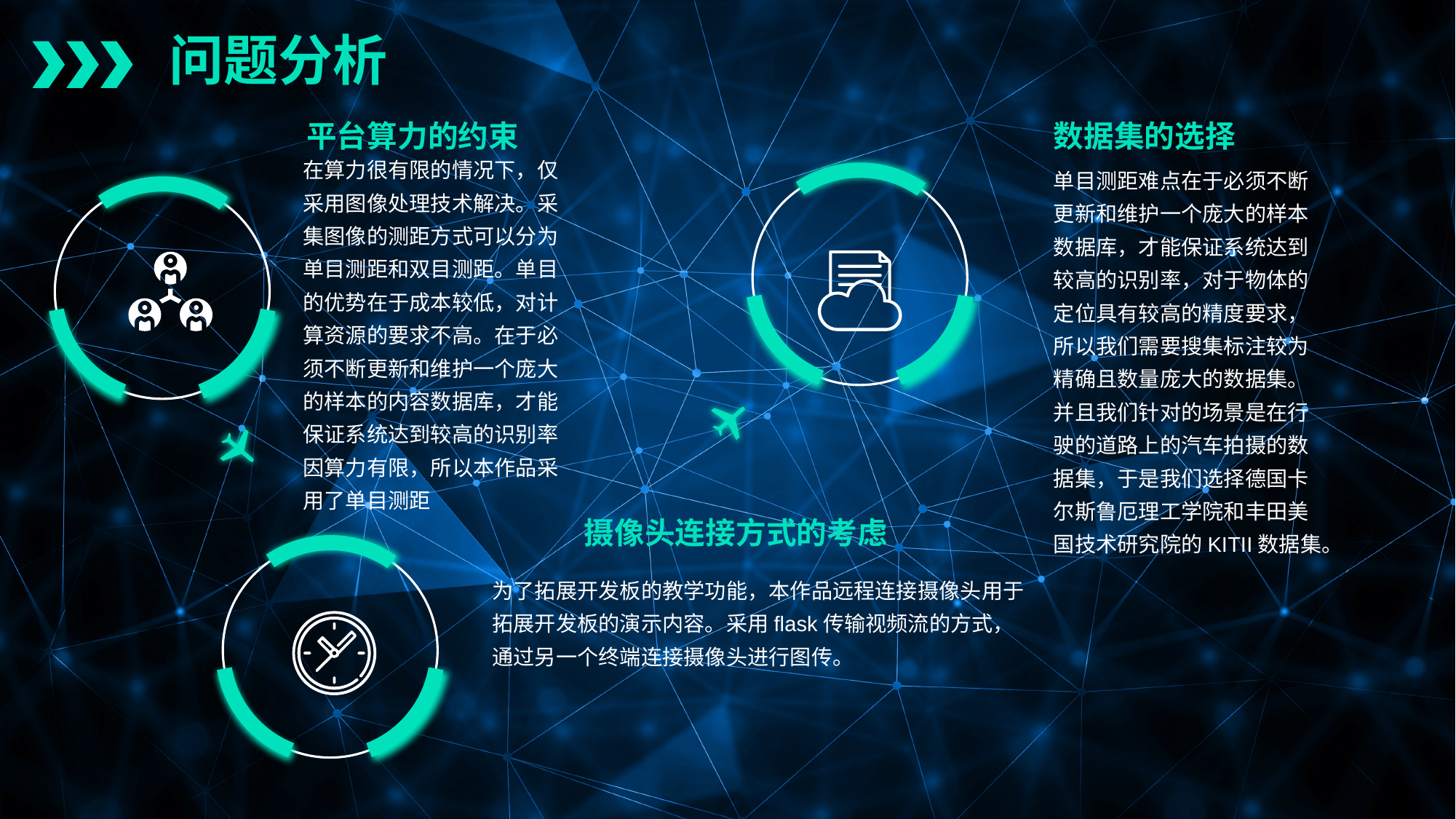

问题分析

平台算力的约束
在算力很有限的情况下，仅采用图像处理技术解决。采集图像的测距方式可以分为单目测距和双目测距。单目的优势在于成本较低，对计算资源的要求不高。在于必须不断更新和维护一个庞大的样本的内容数据库，才能保证系统达到较高的识别率因算力有限，所以本作品采用了单目测距
数据集的选择
单目测距难点在于必须不断更新和维护一个庞大的样本数据库，才能保证系统达到较高的识别率，对于物体的定位具有较高的精度要求，所以我们需要搜集标注较为精确且数量庞大的数据集。并且我们针对的场景是在行驶的道路上的汽车拍摄的数据集，于是我们选择德国卡尔斯鲁厄理工学院和丰田美国技术研究院的KITII数据集。

摄像头连接方式的考虑
为了拓展开发板的教学功能，本作品远程连接摄像头用于拓展开发板的演示内容。采用flask传输视频流的方式，通过另一个终端连接摄像头进行图传。